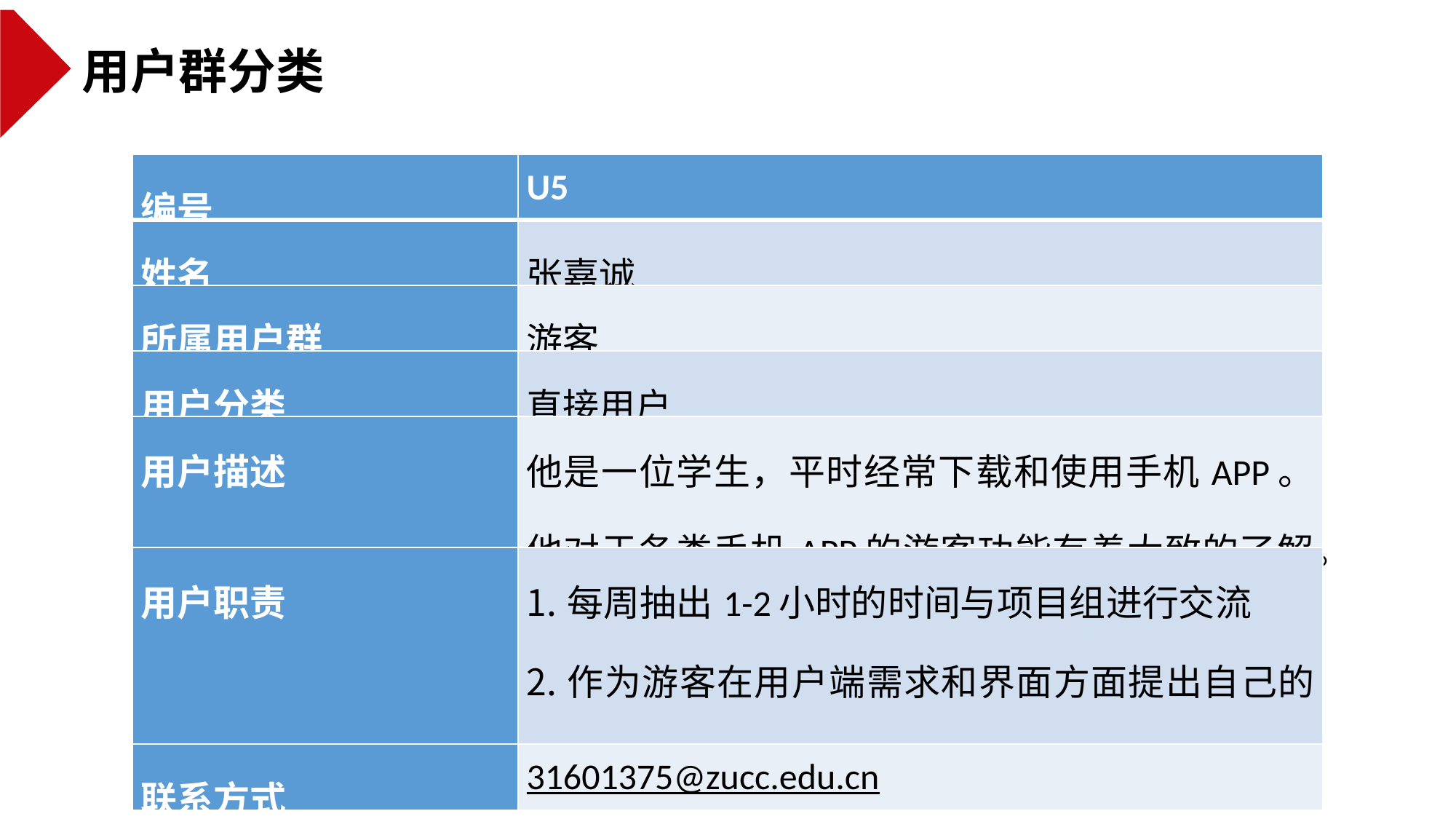

用户群分类
| 编号 | U5 |
| --- | --- |
| 姓名 | 张嘉诚 |
| 所属用户群 | 游客 |
| 用户分类 | 直接用户 |
| 用户描述 | 他是一位学生，平时经常下载和使用手机APP。他对于各类手机APP的游客功能有着大致的了解。 |
| 用户职责 | 每周抽出1-2小时的时间与项目组进行交流 作为游客在用户端需求和界面方面提出自己的意见 |
| 联系方式 | 31601375@zucc.edu.cn |